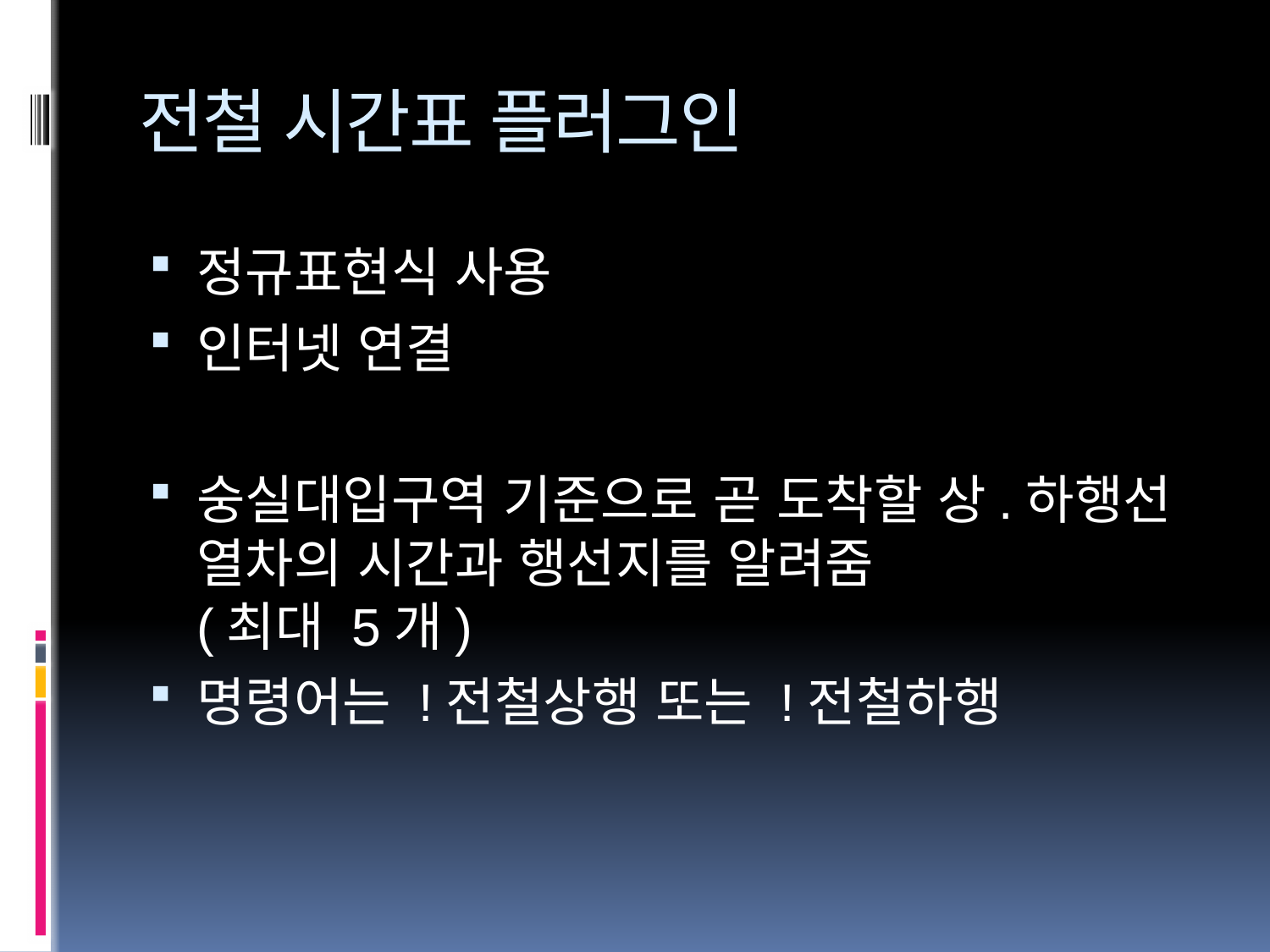

# 전철 시간표 플러그인
정규표현식 사용
인터넷 연결

숭실대입구역 기준으로 곧 도착할 상.하행선 열차의 시간과 행선지를 알려줌
(최대 5개)
명령어는 !전철상행 또는 !전철하행